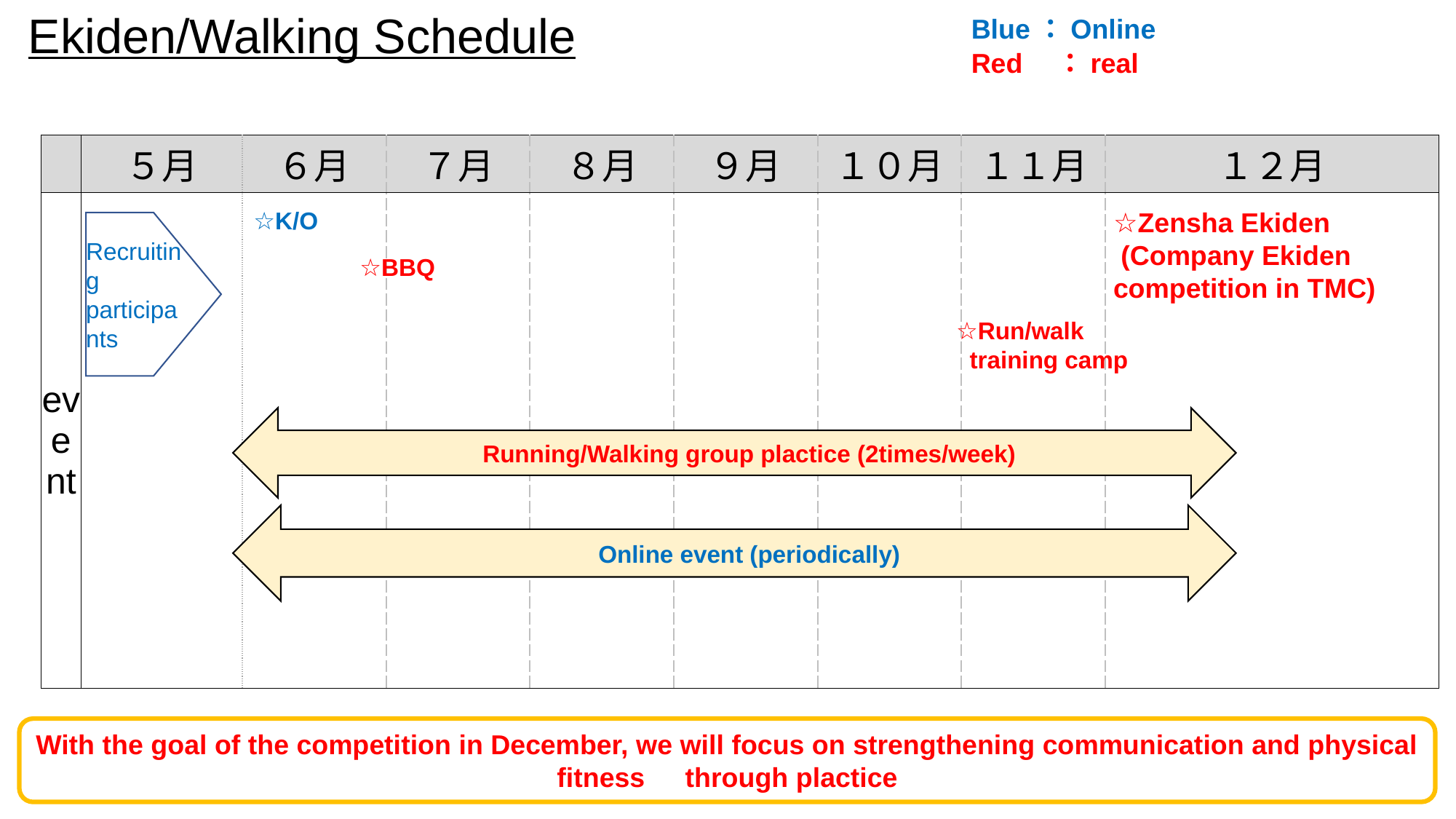

Ekiden/Walking Schedule
Blue：Online
アプデ済
Red　：real
|  | ５月 | ６月 | ７月 | ８月 | ９月 | １０月 | １１月 | １２月 |
| --- | --- | --- | --- | --- | --- | --- | --- | --- |
| event |  |  |  |  |  |  |  |  |
☆K/O
☆Zensha Ekiden
 (Company Ekiden competition in TMC)
Recruiting participants
☆BBQ
☆Run/walk
  training camp
　Running/Walking group plactice (2times/week)
　Online event (periodically)
With the goal of the competition in December, we will focus on strengthening communication and physical fitness　through plactice